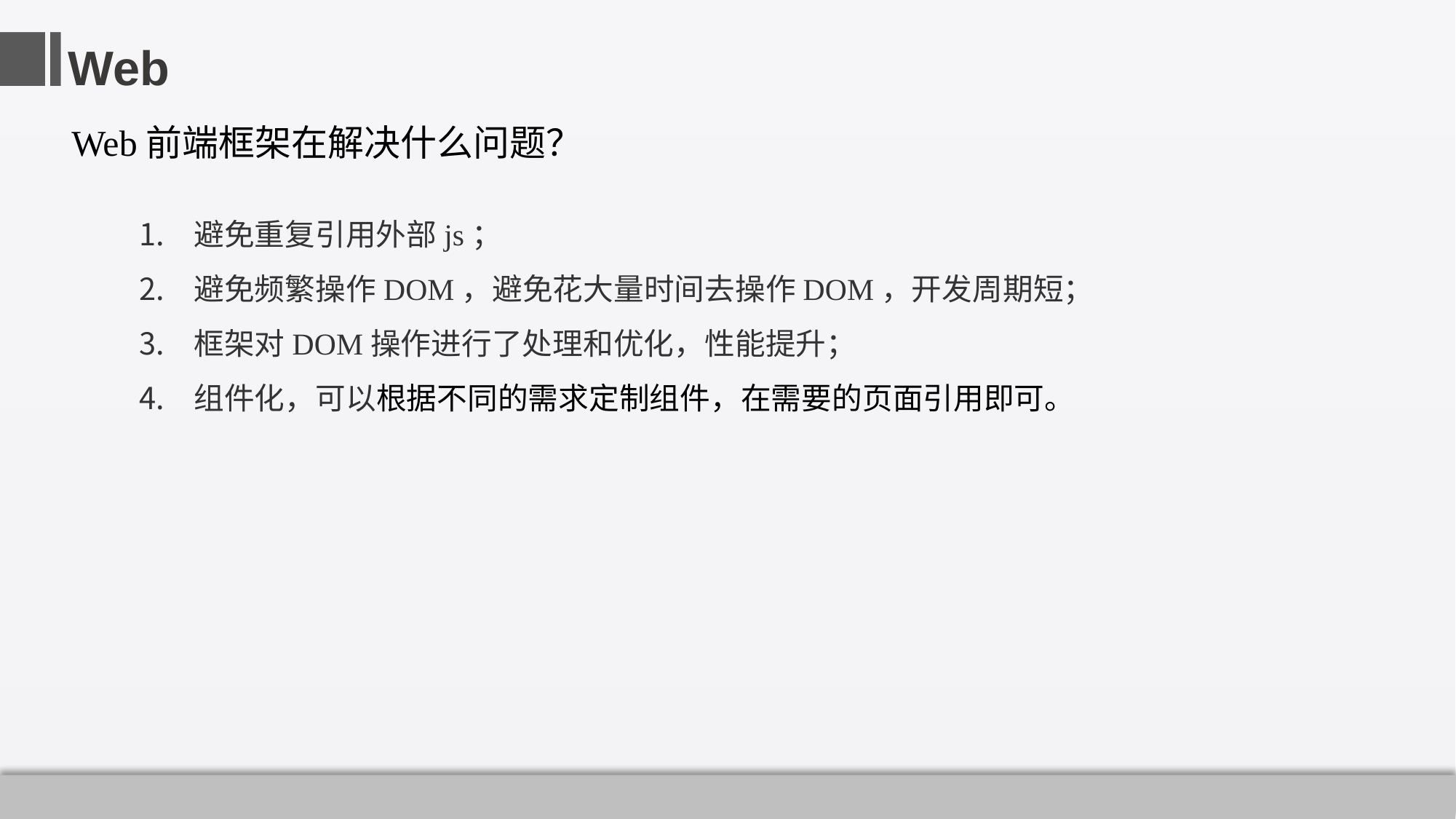

Web

Web前端框架在解决什么问题？
避免重复引用外部js；
避免频繁操作DOM，避免花大量时间去操作DOM，开发周期短；
框架对DOM操作进行了处理和优化，性能提升；
组件化，可以根据不同的需求定制组件，在需要的页面引用即可。